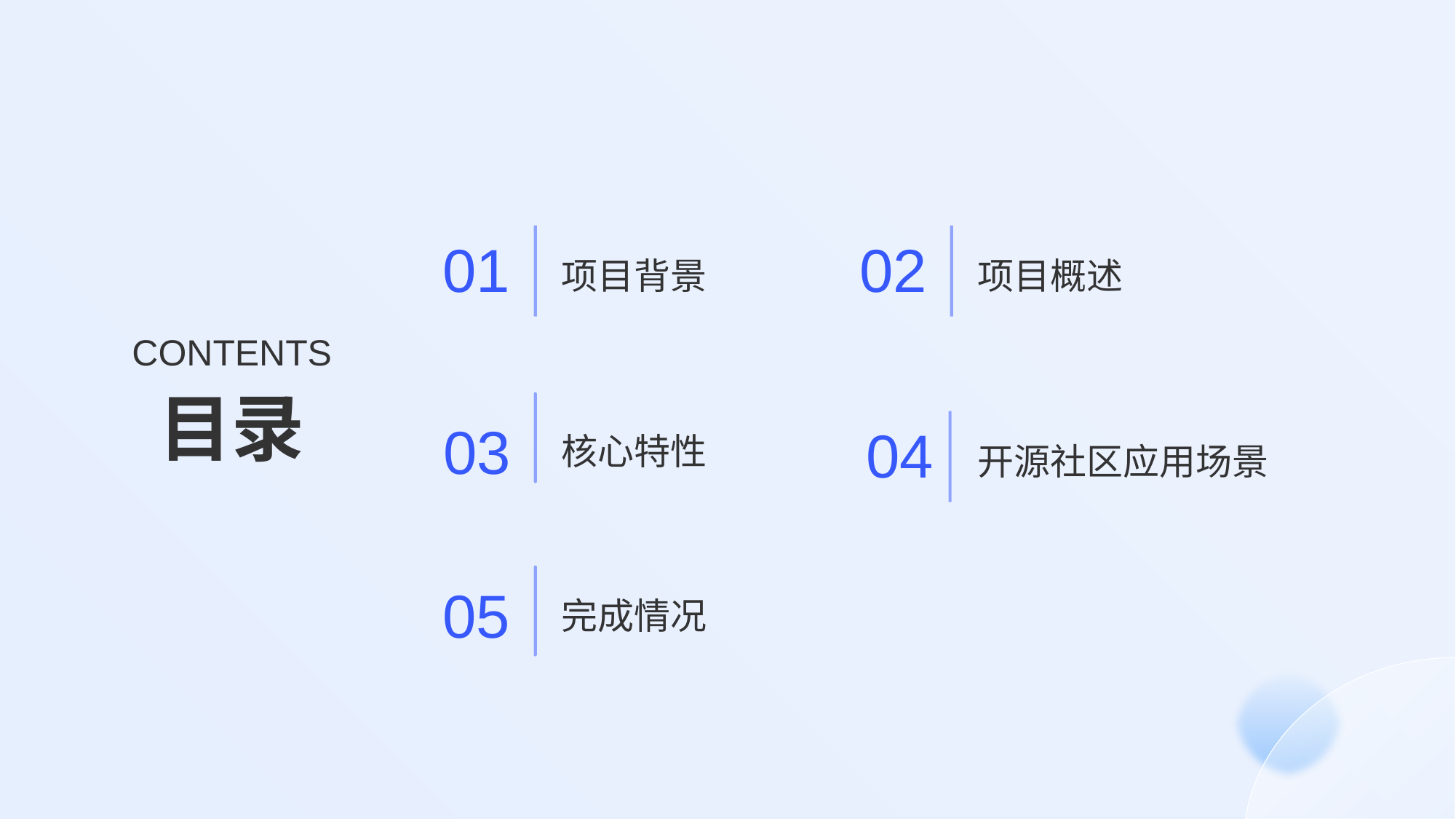

项目背景
项目概述

01
02
CONTENTS
目录

核心特性
开源社区应用场景

03
04
完成情况

05